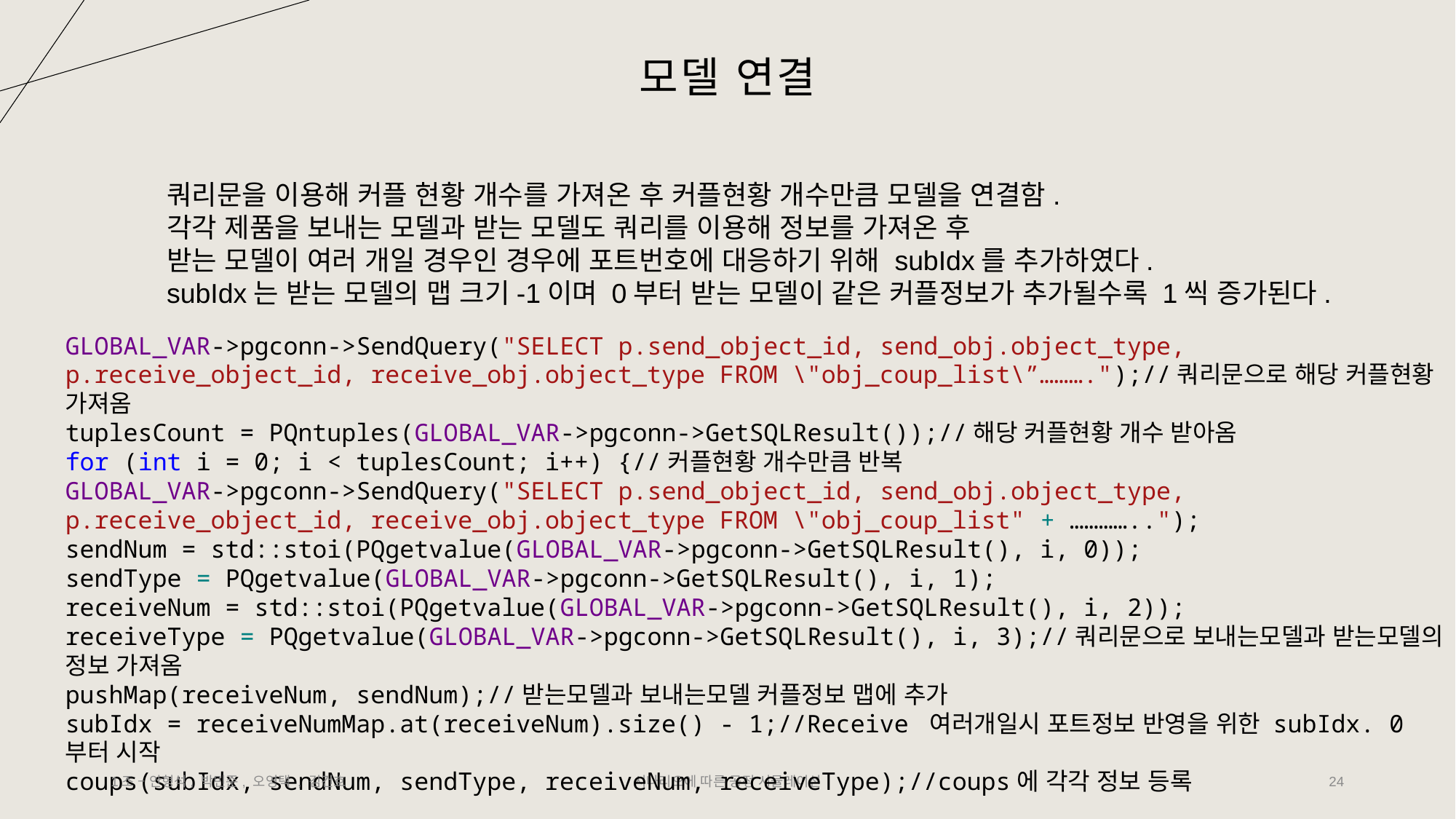

# 모델 연결
쿼리문을 이용해 커플 현황 개수를 가져온 후 커플현황 개수만큼 모델을 연결함.
각각 제품을 보내는 모델과 받는 모델도 쿼리를 이용해 정보를 가져온 후
받는 모델이 여러 개일 경우인 경우에 포트번호에 대응하기 위해 subIdx를 추가하였다.
subIdx는 받는 모델의 맵 크기-1이며 0부터 받는 모델이 같은 커플정보가 추가될수록 1씩 증가된다.
GLOBAL_VAR->pgconn->SendQuery("SELECT p.send_object_id, send_obj.object_type, p.receive_object_id, receive_obj.object_type FROM \"obj_coup_list\”……….");//쿼리문으로 해당 커플현황 가져옴
tuplesCount = PQntuples(GLOBAL_VAR->pgconn->GetSQLResult());//해당 커플현황 개수 받아옴
for (int i = 0; i < tuplesCount; i++) {//커플현황 개수만큼 반복
GLOBAL_VAR->pgconn->SendQuery("SELECT p.send_object_id, send_obj.object_type, p.receive_object_id, receive_obj.object_type FROM \"obj_coup_list" + …………..");
sendNum = std::stoi(PQgetvalue(GLOBAL_VAR->pgconn->GetSQLResult(), i, 0));
sendType = PQgetvalue(GLOBAL_VAR->pgconn->GetSQLResult(), i, 1);
receiveNum = std::stoi(PQgetvalue(GLOBAL_VAR->pgconn->GetSQLResult(), i, 2));
receiveType = PQgetvalue(GLOBAL_VAR->pgconn->GetSQLResult(), i, 3);//쿼리문으로 보내는모델과 받는모델의 정보 가져옴
pushMap(receiveNum, sendNum);//받는모델과 보내는모델 커플정보 맵에 추가
subIdx = receiveNumMap.at(receiveNum).size() - 1;//Receive 여러개일시 포트정보 반영을 위한 subIdx. 0부터 시작
coups(subIdx, sendNum, sendType, receiveNum, receiveType);//coups에 각각 정보 등록
1조 – 안형석, 박민준, 오영택 , 김건호
시나리오에 따른 공정 시뮬레이션
24